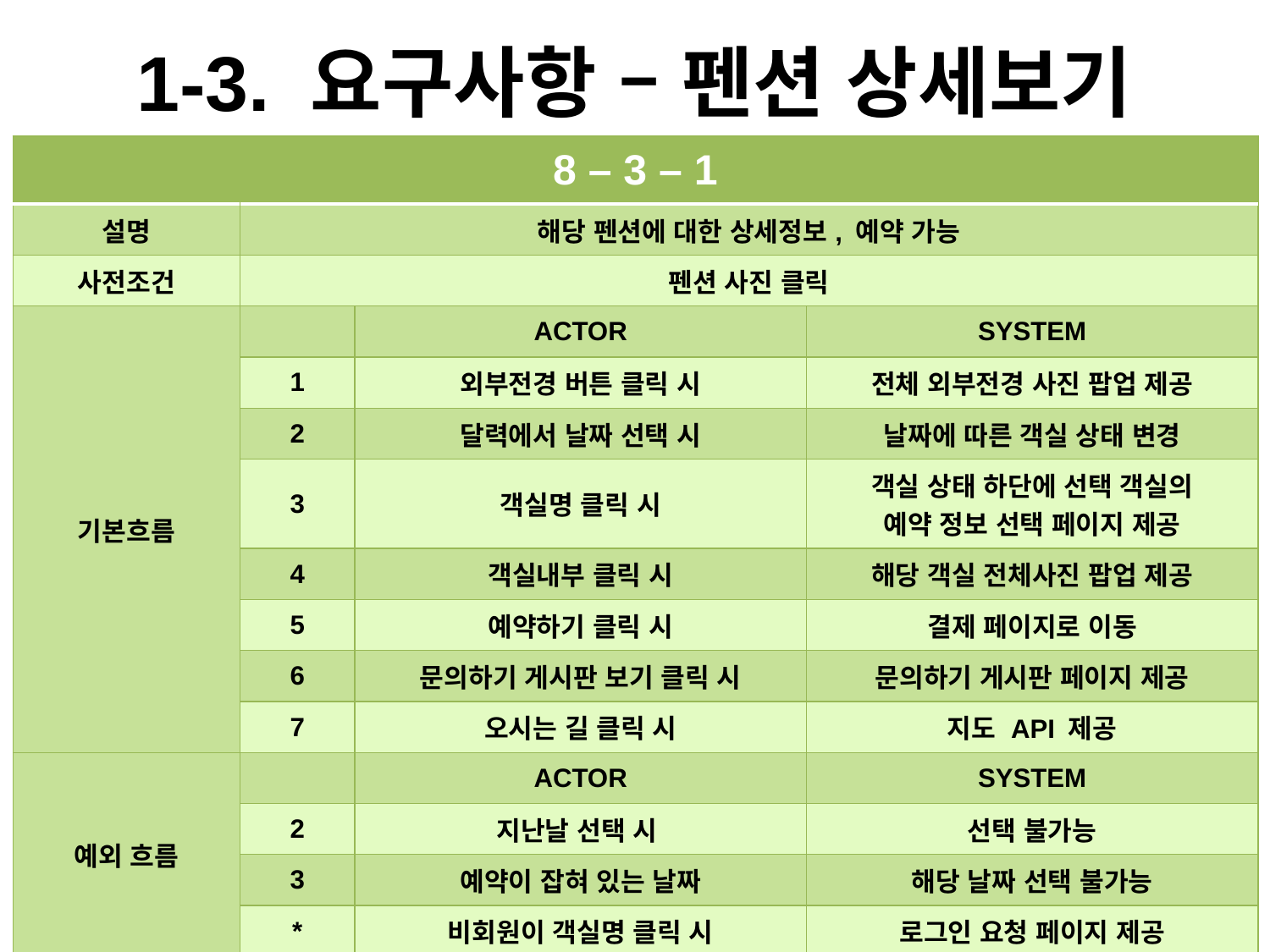

# 1-3. 요구사항 – 펜션 상세보기
| 8 – 3 – 1 |  |  |  |
| --- | --- | --- | --- |
| 설명 | 해당 펜션에 대한 상세정보, 예약 가능 |  |  |
| 사전조건 | 펜션 사진 클릭 |  |  |
| 기본흐름 |  | ACTOR | SYSTEM |
|  | 1 | 외부전경 버튼 클릭 시 | 전체 외부전경 사진 팝업 제공 |
|  | 2 | 달력에서 날짜 선택 시 | 날짜에 따른 객실 상태 변경 |
|  | 3 | 객실명 클릭 시 | 객실 상태 하단에 선택 객실의 예약 정보 선택 페이지 제공 |
|  | 4 | 객실내부 클릭 시 | 해당 객실 전체사진 팝업 제공 |
|  | 5 | 예약하기 클릭 시 | 결제 페이지로 이동 |
|  | 6 | 문의하기 게시판 보기 클릭 시 | 문의하기 게시판 페이지 제공 |
|  | 7 | 오시는 길 클릭 시 | 지도 API 제공 |
| 예외 흐름 |  | ACTOR | SYSTEM |
|  | 2 | 지난날 선택 시 | 선택 불가능 |
|  | 3 | 예약이 잡혀 있는 날짜 | 해당 날짜 선택 불가능 |
|  | \* | 비회원이 객실명 클릭 시 | 로그인 요청 페이지 제공 |